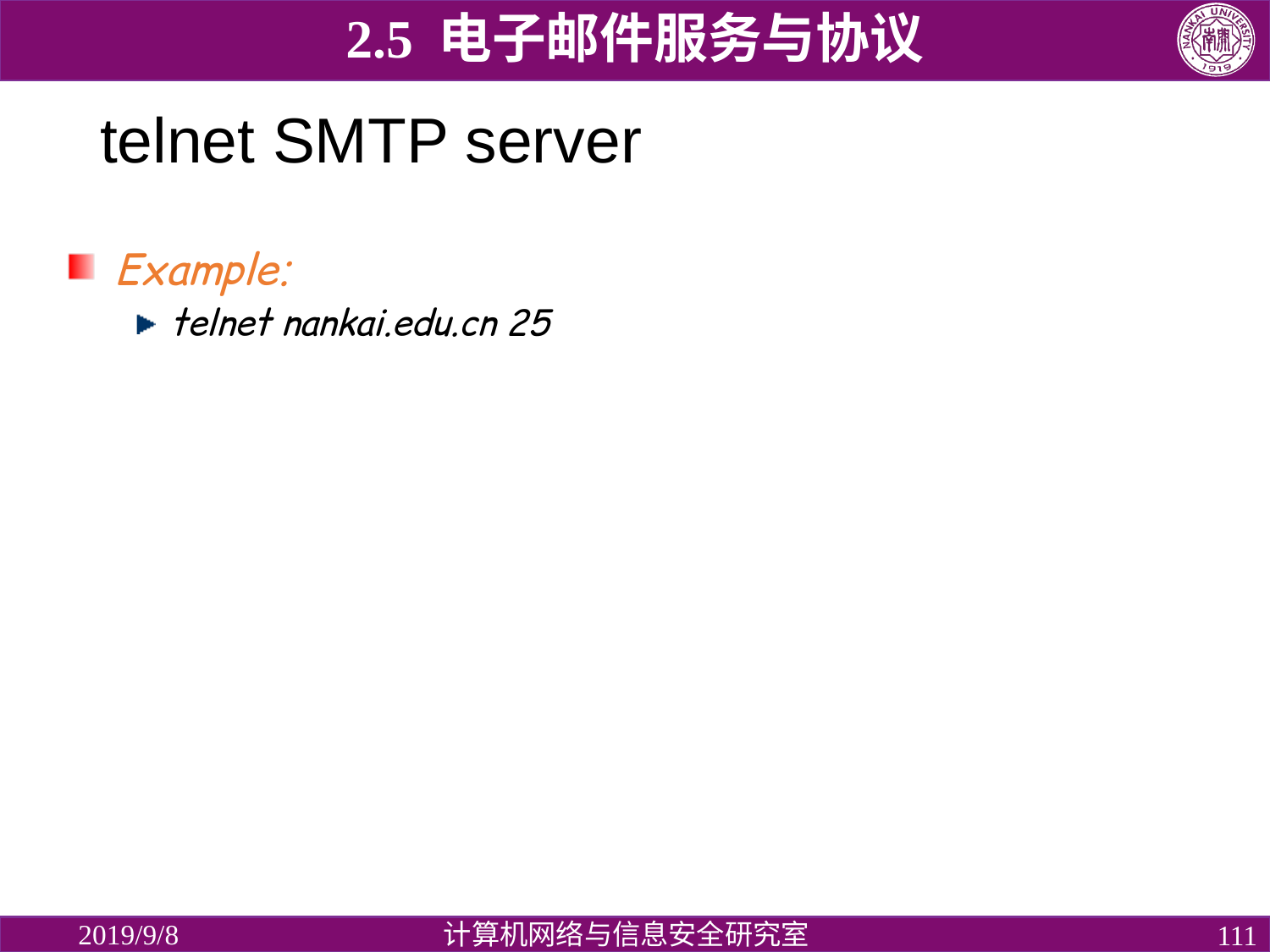

2.5 电子邮件服务与协议
# telnet SMTP server
Example:
telnet nankai.edu.cn 25